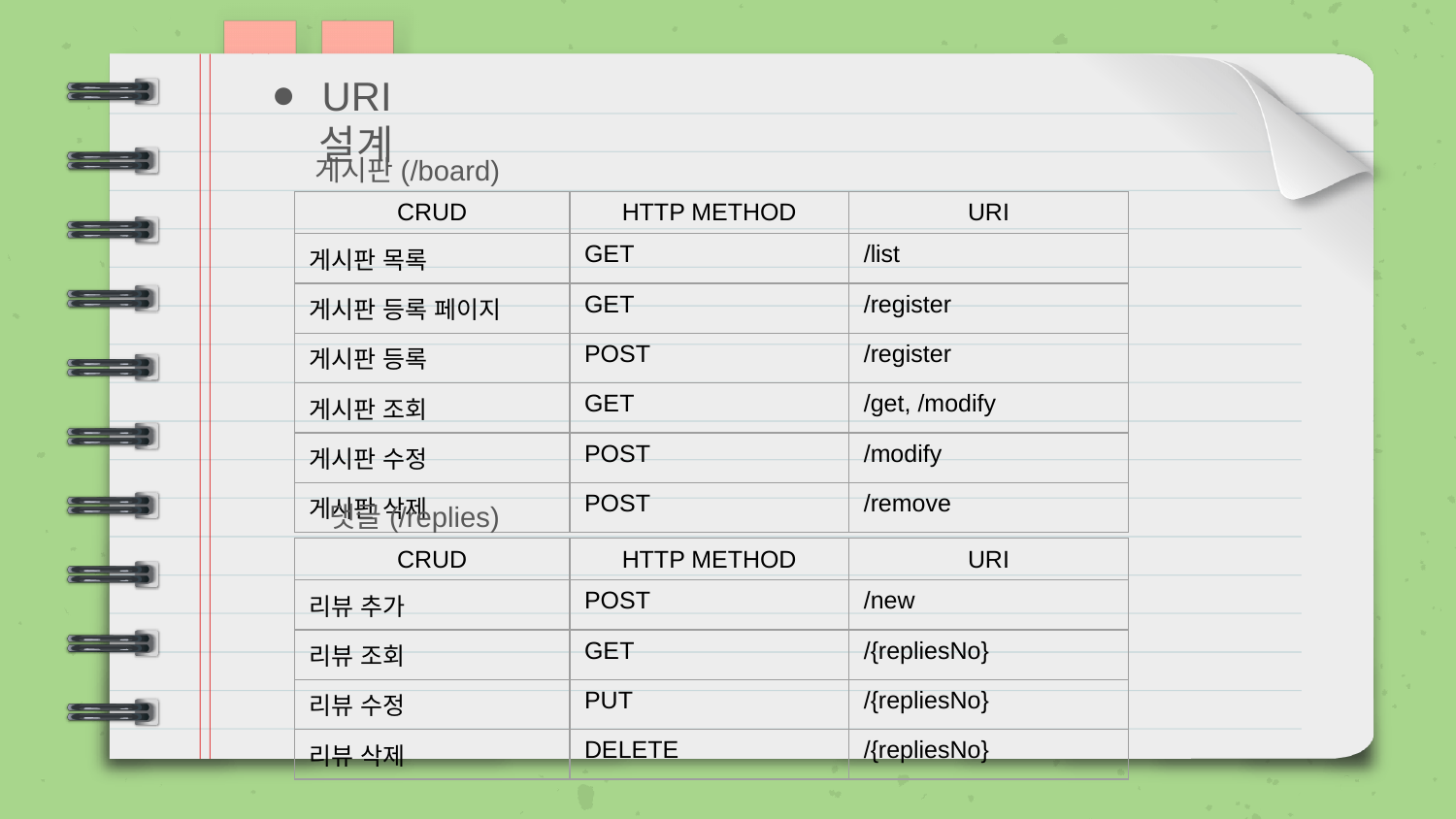

URI 설계
     게시판(/board)
| CRUD | HTTP METHOD | URI |
| --- | --- | --- |
| 게시판 목록 | GET | /list |
| 게시판 등록 페이지 | GET | /register |
| 게시판 등록 | POST | /register |
| 게시판 조회 | GET | /get, /modify |
| 게시판 수정 | POST | /modify |
| 게시판 삭제 | POST | /remove |
     댓글(/replies)
| CRUD | HTTP METHOD | URI |
| --- | --- | --- |
| 리뷰 추가 | POST | /new |
| 리뷰 조회 | GET | /{repliesNo} |
| 리뷰 수정 | PUT | /{repliesNo} |
| 리뷰 삭제 | DELETE | /{repliesNo} |